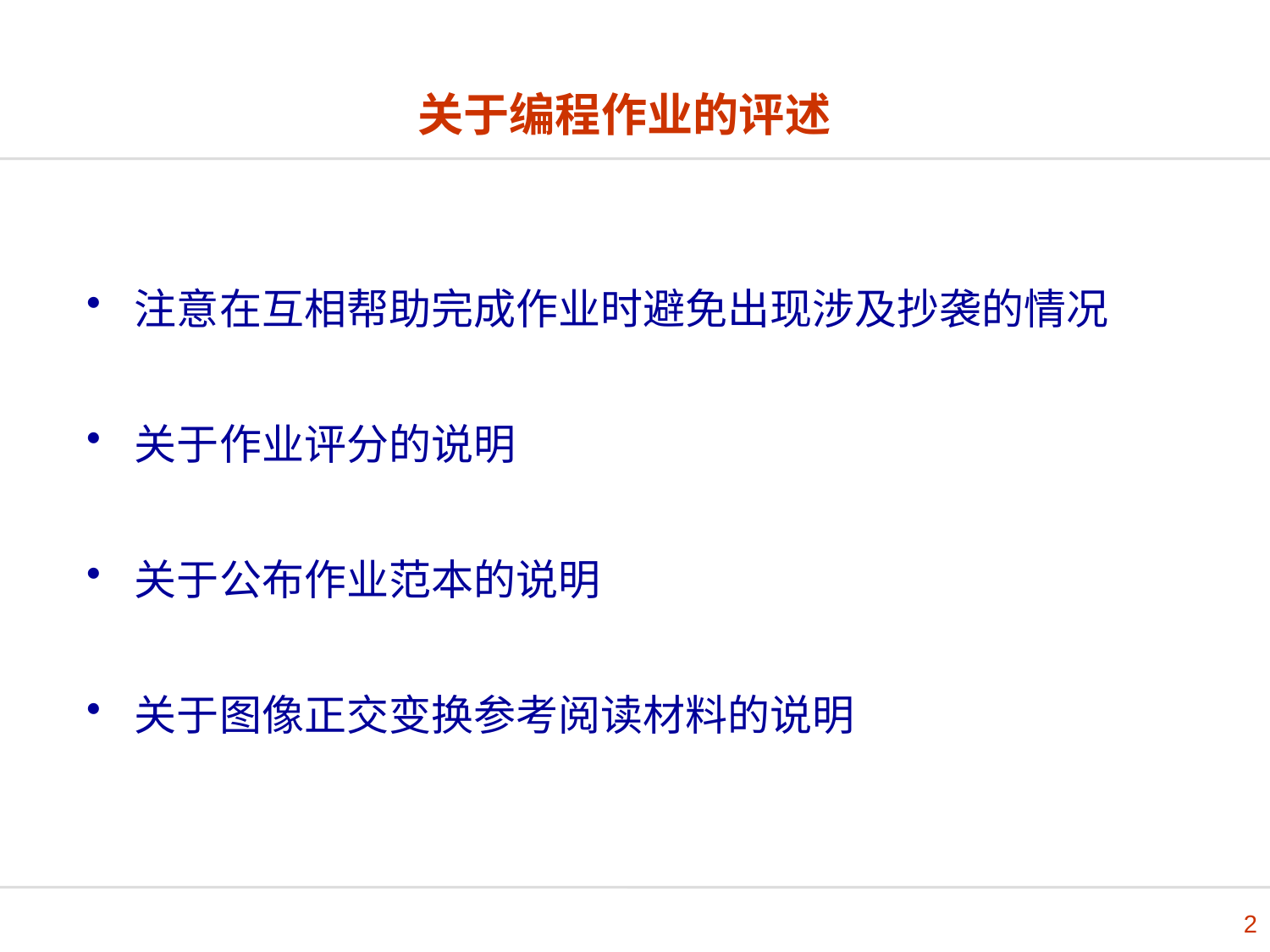

# 关于编程作业的评述
注意在互相帮助完成作业时避免出现涉及抄袭的情况
关于作业评分的说明
关于公布作业范本的说明
关于图像正交变换参考阅读材料的说明

2